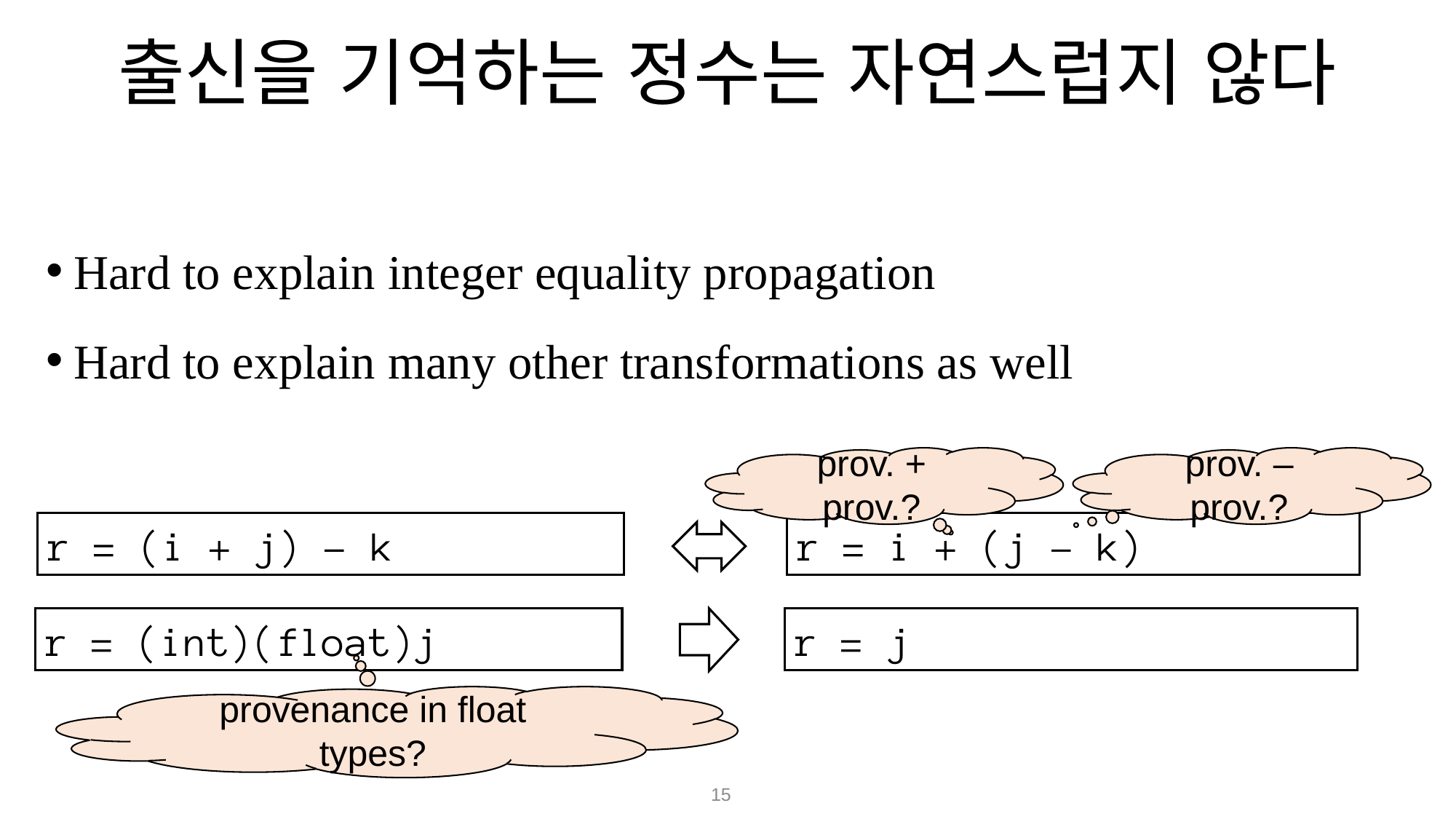

# 출신을 기억하는 정수는 자연스럽지 않다
Hard to explain integer equality propagation
Hard to explain many other transformations as well

prov. + prov.?
prov. – prov.?
r = (i + j) - k
r = i + (j – k)

r = (int)(float)j

r = j
provenance in float types?
15